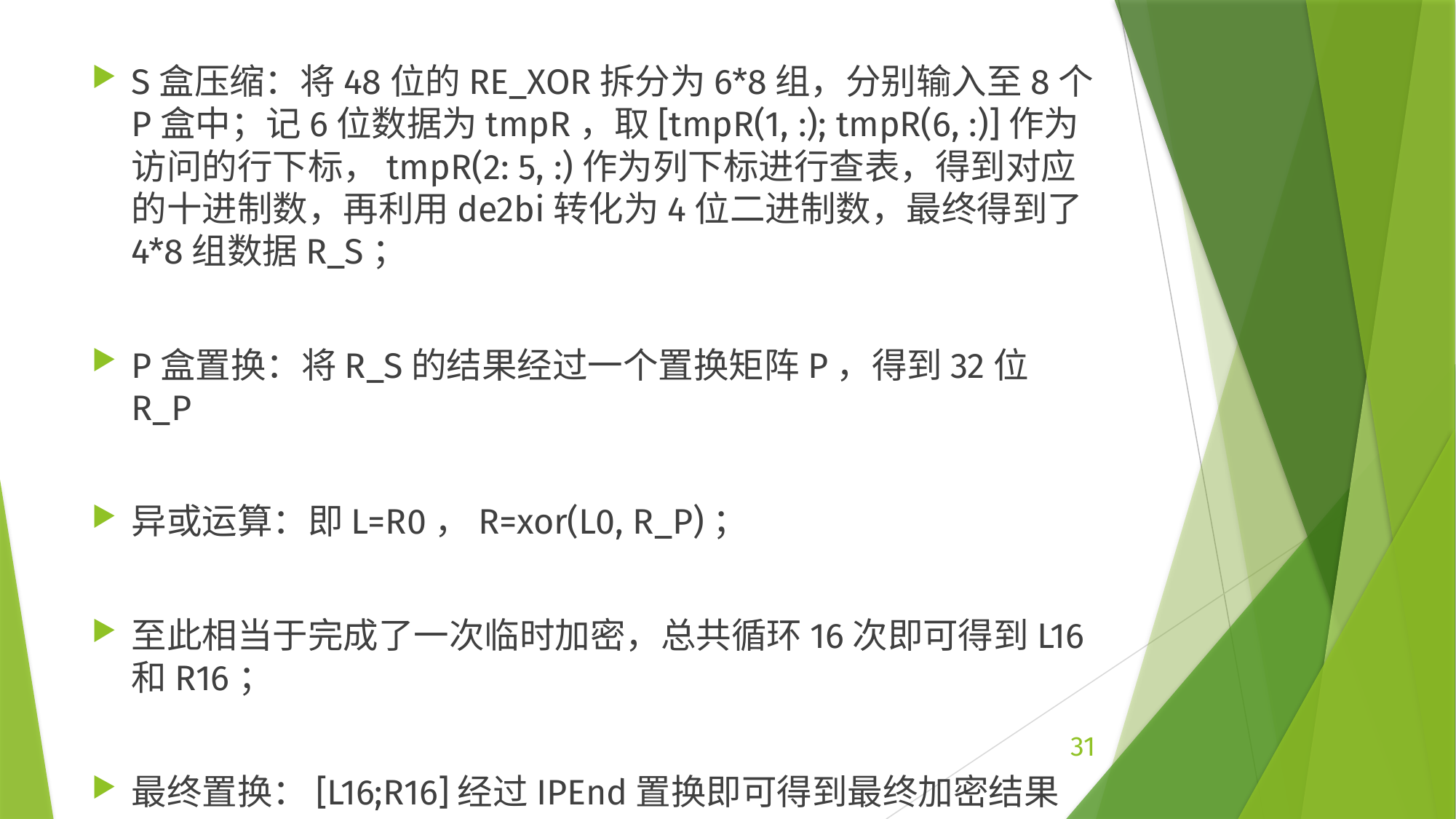

S盒压缩：将48位的RE_XOR拆分为6*8组，分别输入至8个P盒中；记6位数据为tmpR，取[tmpR(1, :); tmpR(6, :)]作为访问的行下标，tmpR(2: 5, :)作为列下标进行查表，得到对应的十进制数，再利用de2bi转化为4位二进制数，最终得到了4*8组数据R_S；

P盒置换：将R_S的结果经过一个置换矩阵P，得到32位R_P

异或运算：即L=R0，R=xor(L0, R_P)；

至此相当于完成了一次临时加密，总共循环16次即可得到L16和R16；

最终置换：[L16;R16]经过IPEnd置换即可得到最终加密结果
31